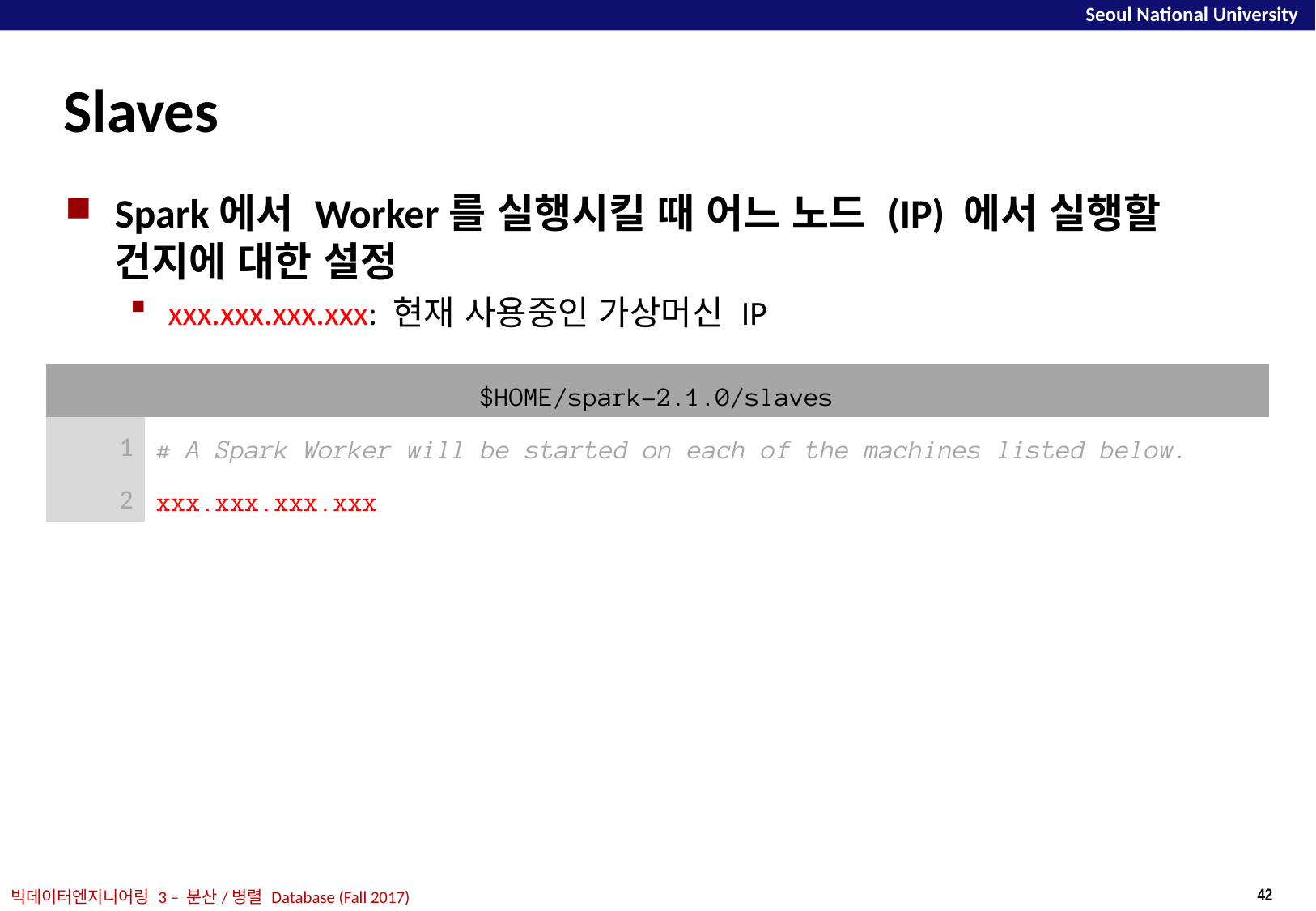

# Slaves
Spark에서 Worker를 실행시킬 때 어느 노드 (IP) 에서 실행할 건지에 대한 설정
xxx.xxx.xxx.xxx: 현재 사용중인 가상머신 IP
| $HOME/spark-2.1.0/slaves |  |
| --- | --- |
| 1 | # A Spark Worker will be started on each of the machines listed below. |
| 2 | xxx.xxx.xxx.xxx |